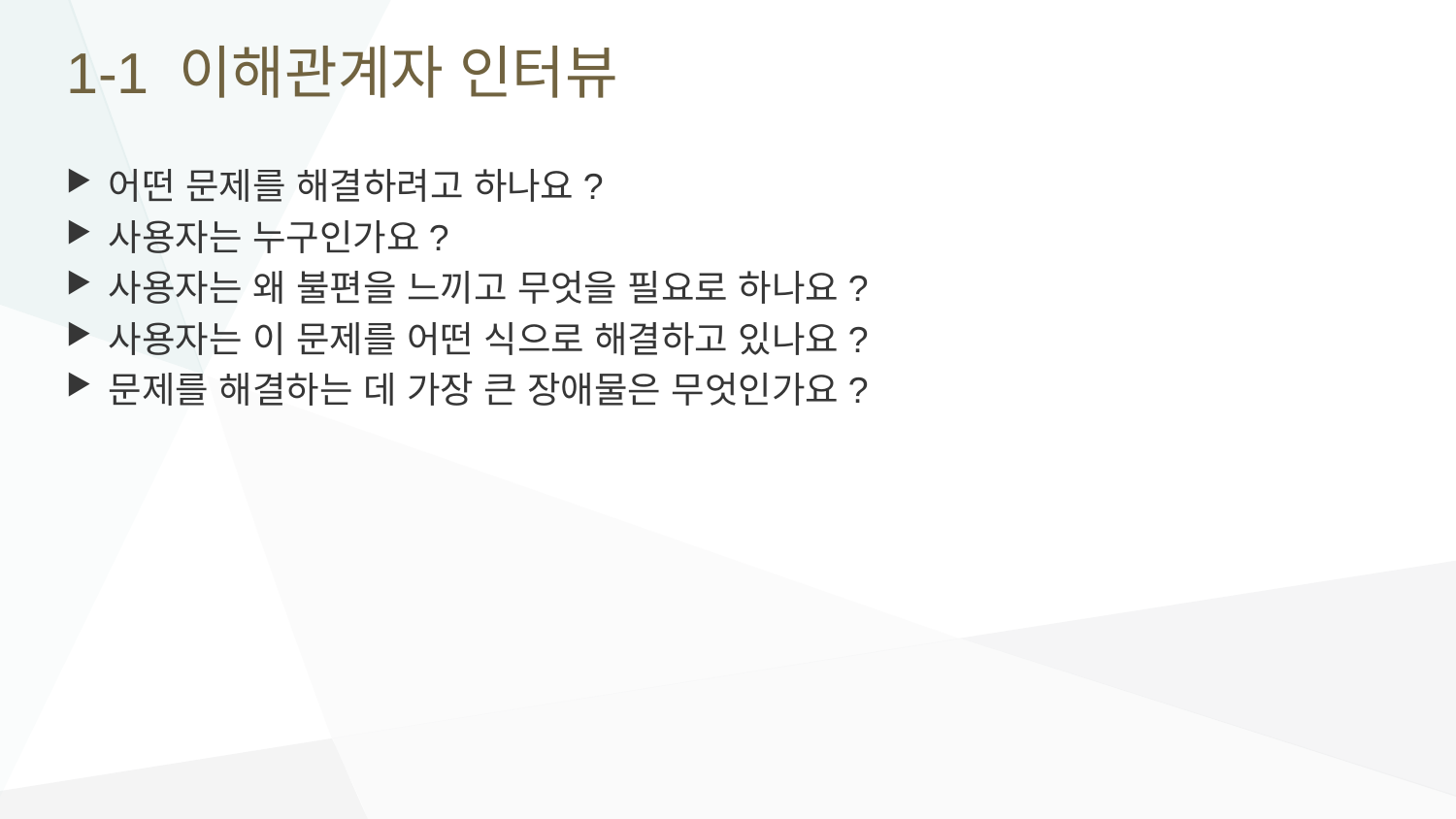

# 1-1 이해관계자 인터뷰
어떤 문제를 해결하려고 하나요?
사용자는 누구인가요?
사용자는 왜 불편을 느끼고 무엇을 필요로 하나요?
사용자는 이 문제를 어떤 식으로 해결하고 있나요?
문제를 해결하는 데 가장 큰 장애물은 무엇인가요?